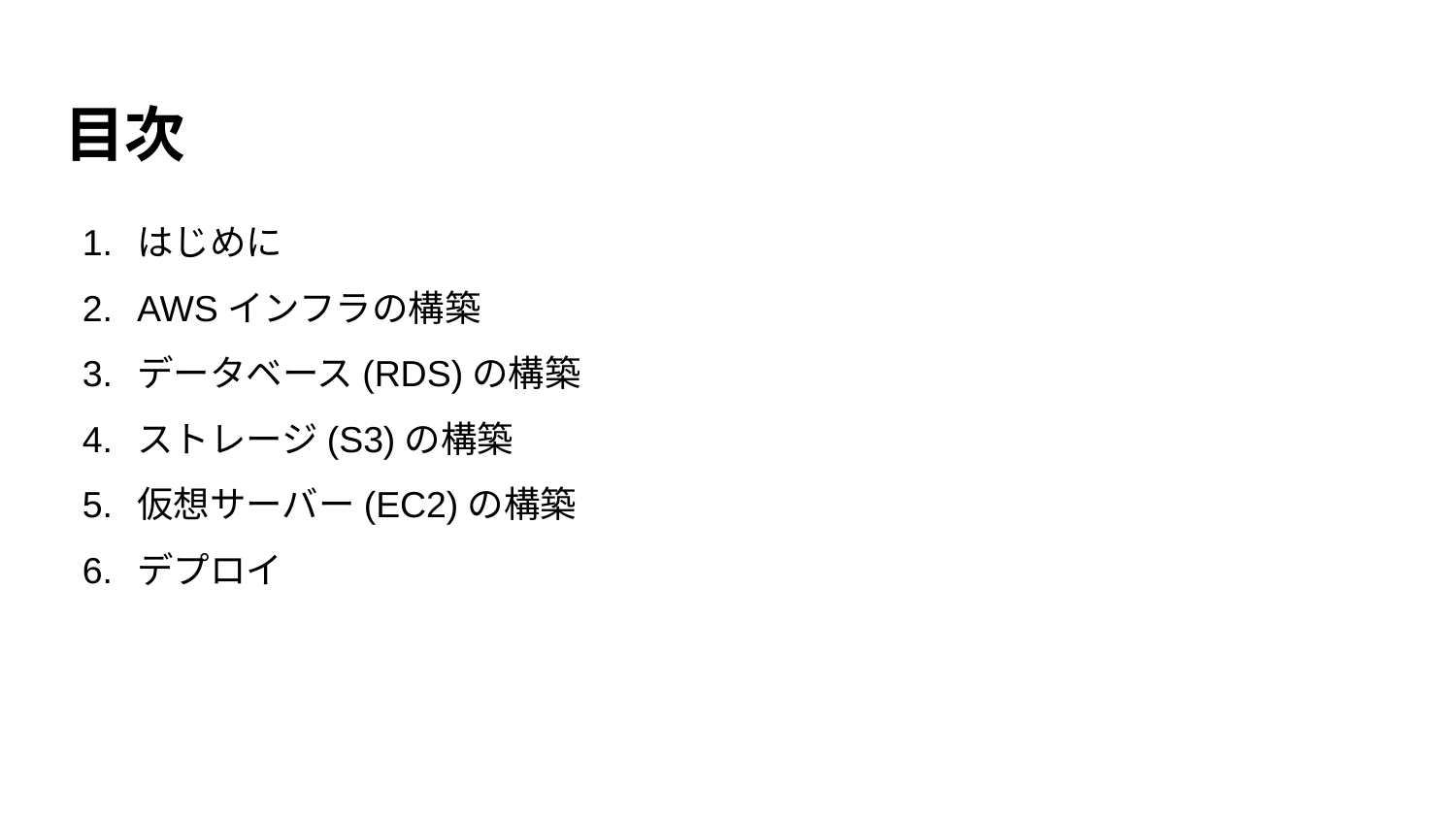

# 目次
はじめに
AWSインフラの構築
データベース(RDS)の構築
ストレージ(S3)の構築
仮想サーバー(EC2)の構築
デプロイ